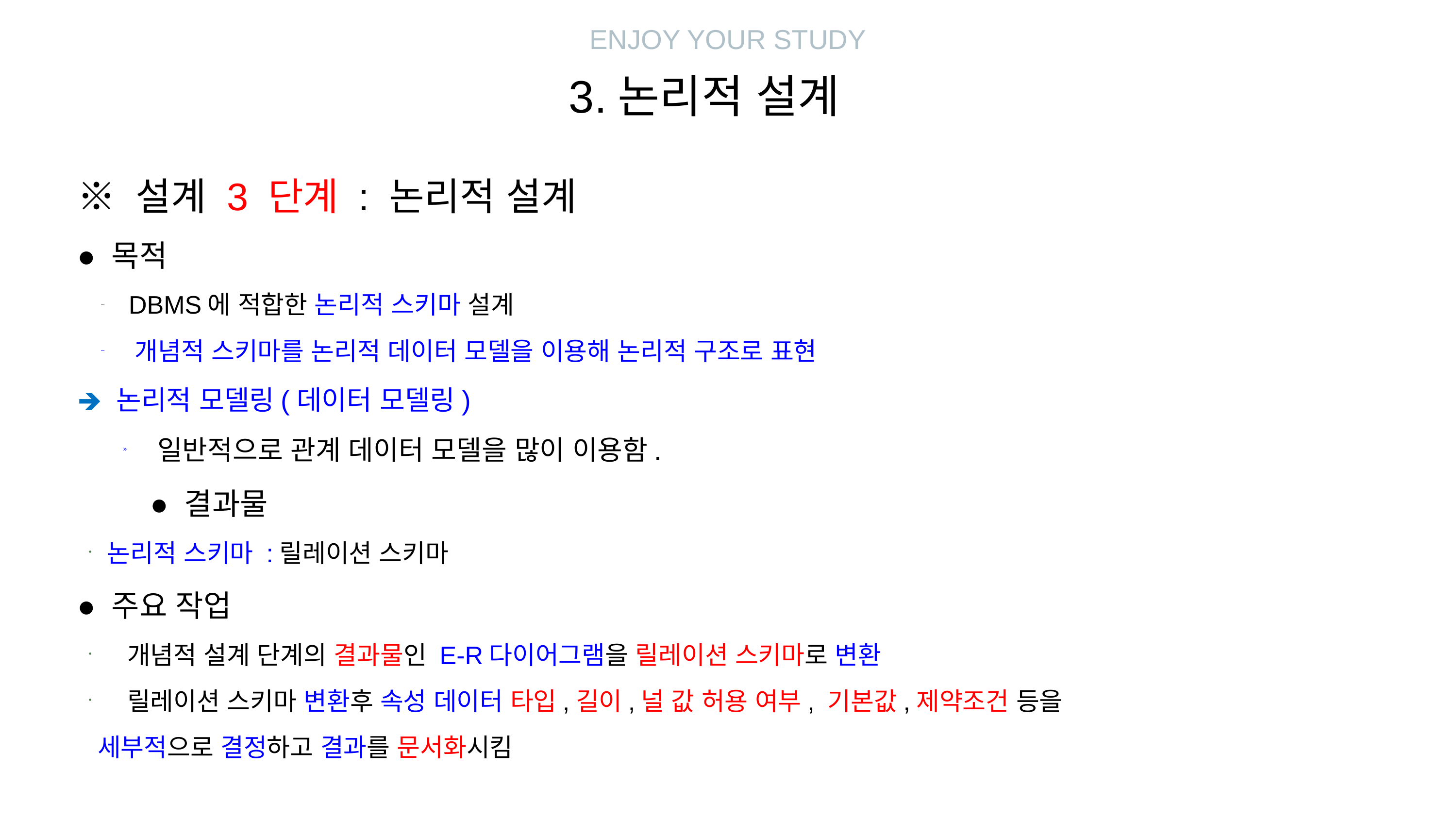

ENJOY YOUR STUDY
3.논리적 설계
※ 설계 3 단계 : 논리적 설계
● 목적
 DBMS에 적합한 논리적 스키마 설계
 개념적 스키마를 논리적 데이터 모델을 이용해 논리적 구조로 표현
🡺 논리적 모델링(데이터 모델링)
 일반적으로 관계 데이터 모델을 많이 이용함.
	● 결과물
논리적 스키마 :릴레이션 스키마
● 주요 작업
  개념적 설계 단계의 결과물인 E-R다이어그램을 릴레이션 스키마로 변환
  릴레이션 스키마 변환후 속성 데이터 타입,길이,널 값 허용 여부, 기본값,제약조건 등을
  세부적으로 결정하고 결과를 문서화시킴